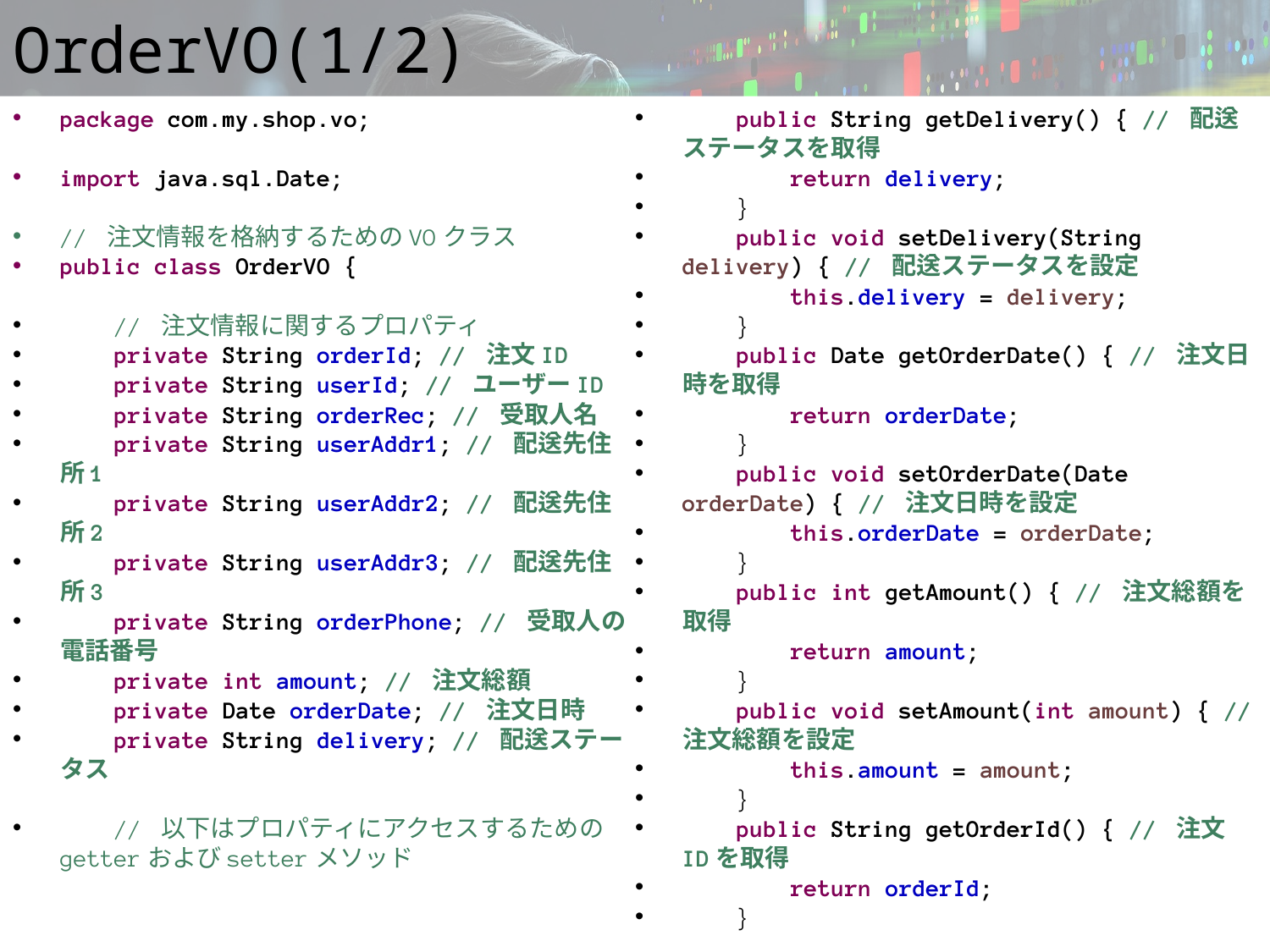

# OrderVO(1/2)
package com.my.shop.vo;

import java.sql.Date;

// 注文情報を格納するためのVOクラス
public class OrderVO {

    // 注文情報に関するプロパティ
    private String orderId; // 注文ID
    private String userId; // ユーザーID
    private String orderRec; // 受取人名
    private String userAddr1; // 配送先住所1
    private String userAddr2; // 配送先住所2
    private String userAddr3; // 配送先住所3
    private String orderPhone; // 受取人の電話番号
    private int amount; // 注文総額
    private Date orderDate; // 注文日時
    private String delivery; // 配送ステータス

    // 以下はプロパティにアクセスするためのgetterおよびsetterメソッド

    public String getDelivery() { // 配送ステータスを取得
        return delivery;
    }
    public void setDelivery(String delivery) { // 配送ステータスを設定
        this.delivery = delivery;
    }
    public Date getOrderDate() { // 注文日時を取得
        return orderDate;
    }
    public void setOrderDate(Date orderDate) { // 注文日時を設定
        this.orderDate = orderDate;
    }
    public int getAmount() { // 注文総額を取得
        return amount;
    }
    public void setAmount(int amount) { // 注文総額を設定
        this.amount = amount;
    }
    public String getOrderId() { // 注文IDを取得
        return orderId;
    }